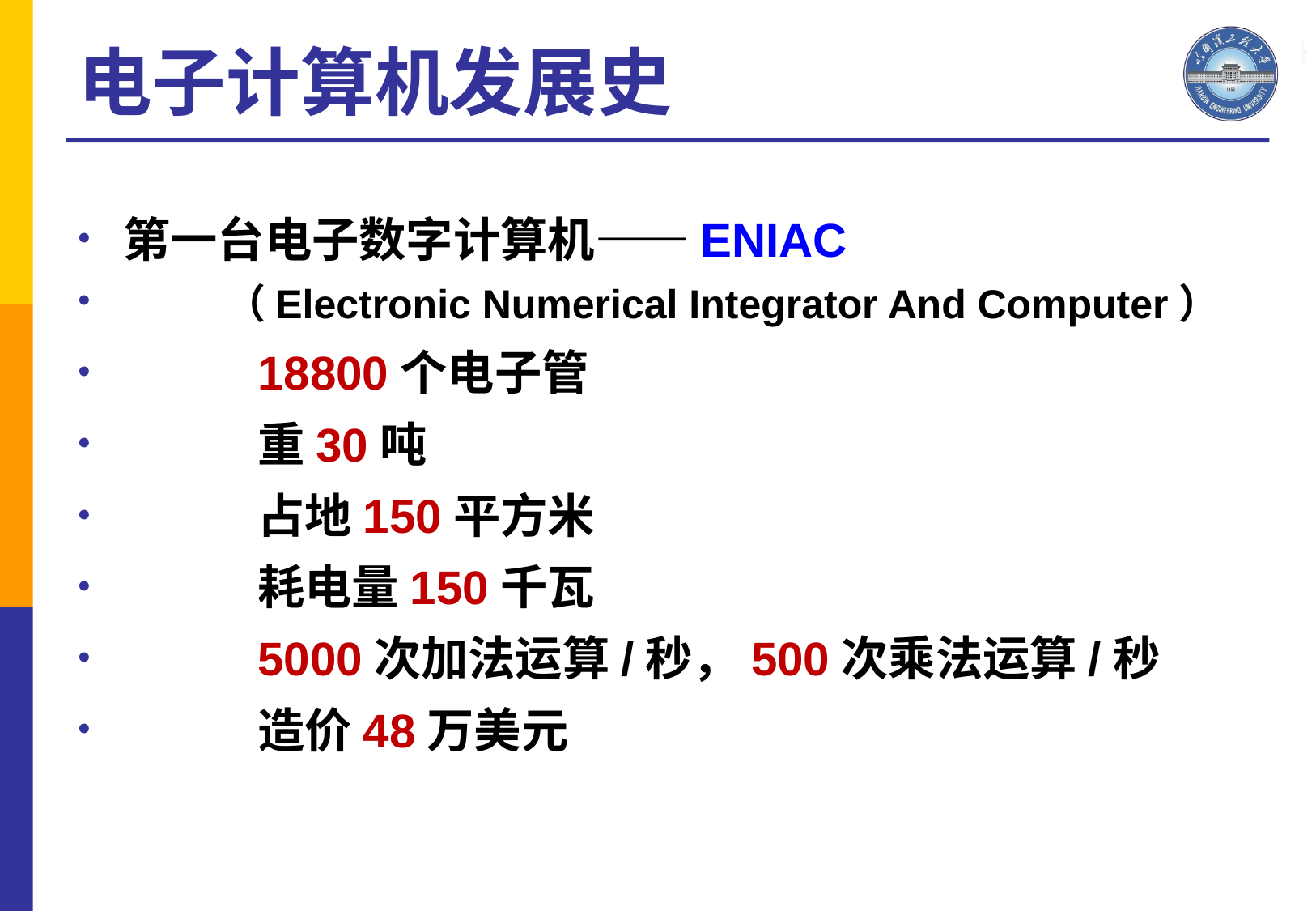

电子计算机发展史
第一台电子数字计算机——ENIAC
	  （Electronic Numerical Integrator And Computer）

		18800个电子管

		重30吨

		占地150平方米

		耗电量150千瓦

		5000次加法运算/秒，500次乘法运算/秒

		造价48万美元